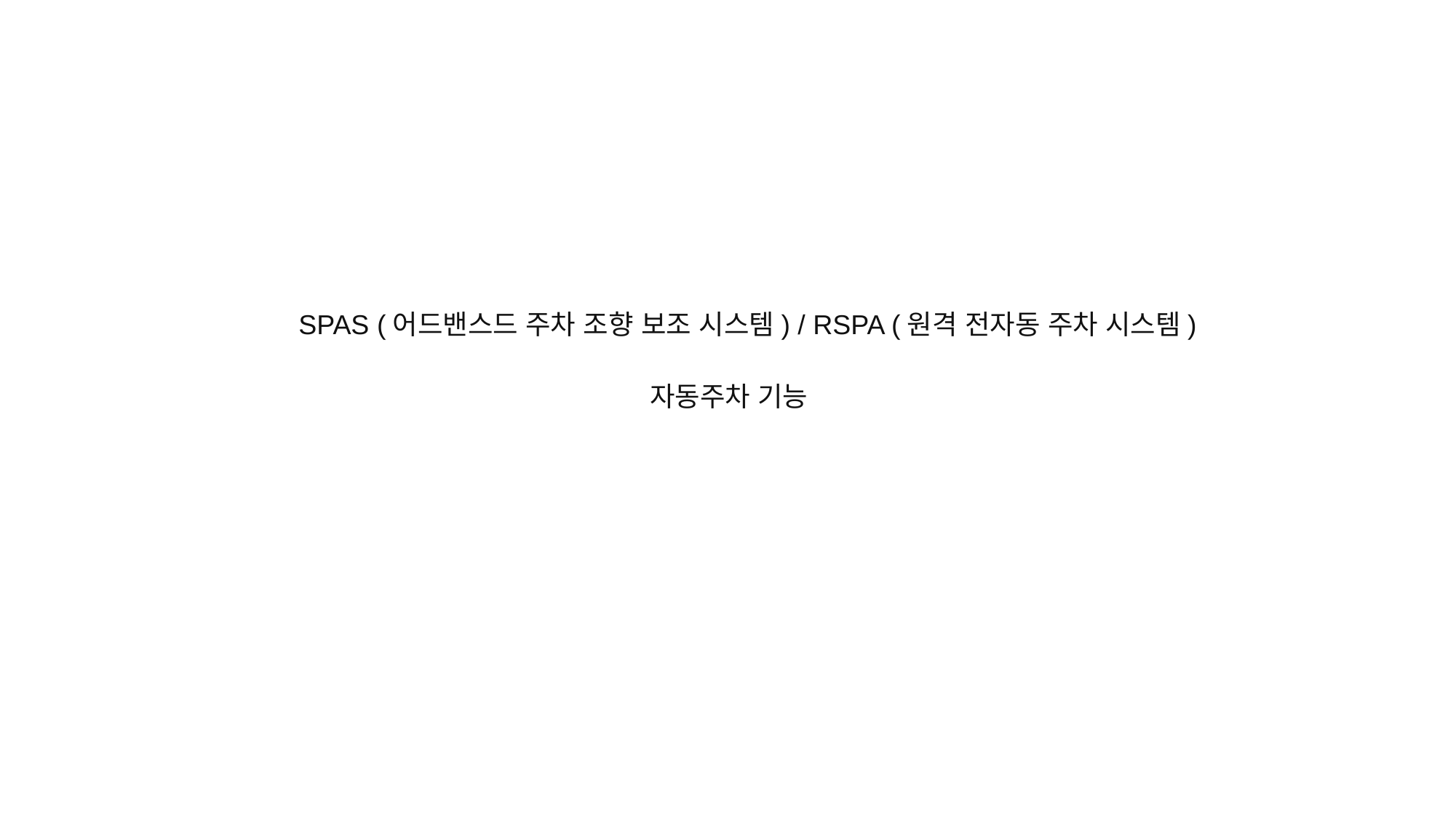

SPAS (어드밴스드 주차 조향 보조 시스템) / RSPA (원격 전자동 주차 시스템)
자동주차 기능